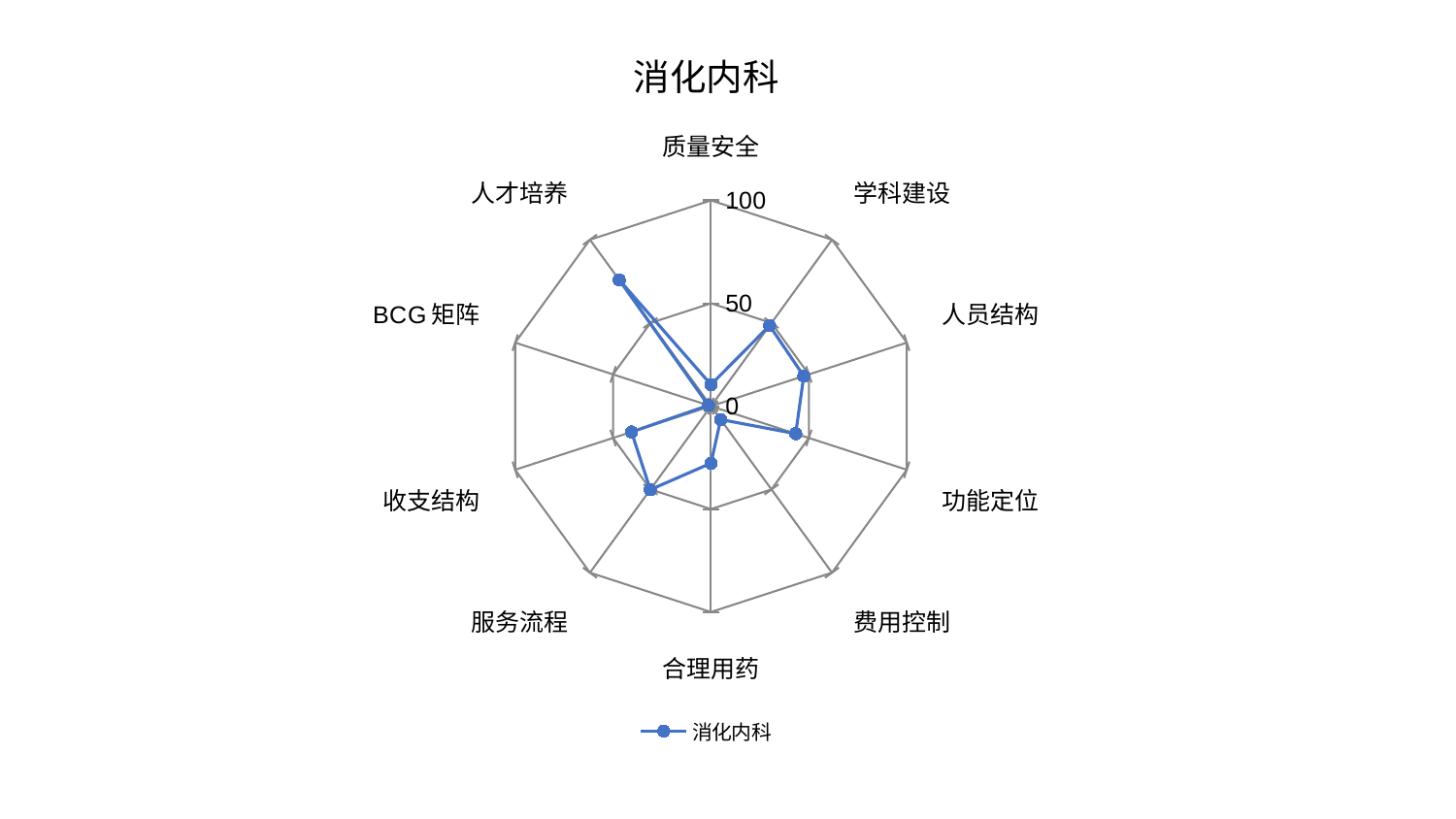

### Chart: 消化内科

| Category | 消化内科 |
|---|---|
| 质量安全 | 10.456976796838266 |
| 学科建设 | 48.410638613002874 |
| 人员结构 | 47.405713677506014 |
| 功能定位 | 43.27167018109833 |
| 费用控制 | 8.028574377041394 |
| 合理用药 | 27.700809429073157 |
| 服务流程 | 50.152404867706096 |
| 收支结构 | 40.59479625916648 |
| BCG矩阵 | 1.3148365109105418 |
| 人才培养 | 75.8283273258149 |
130